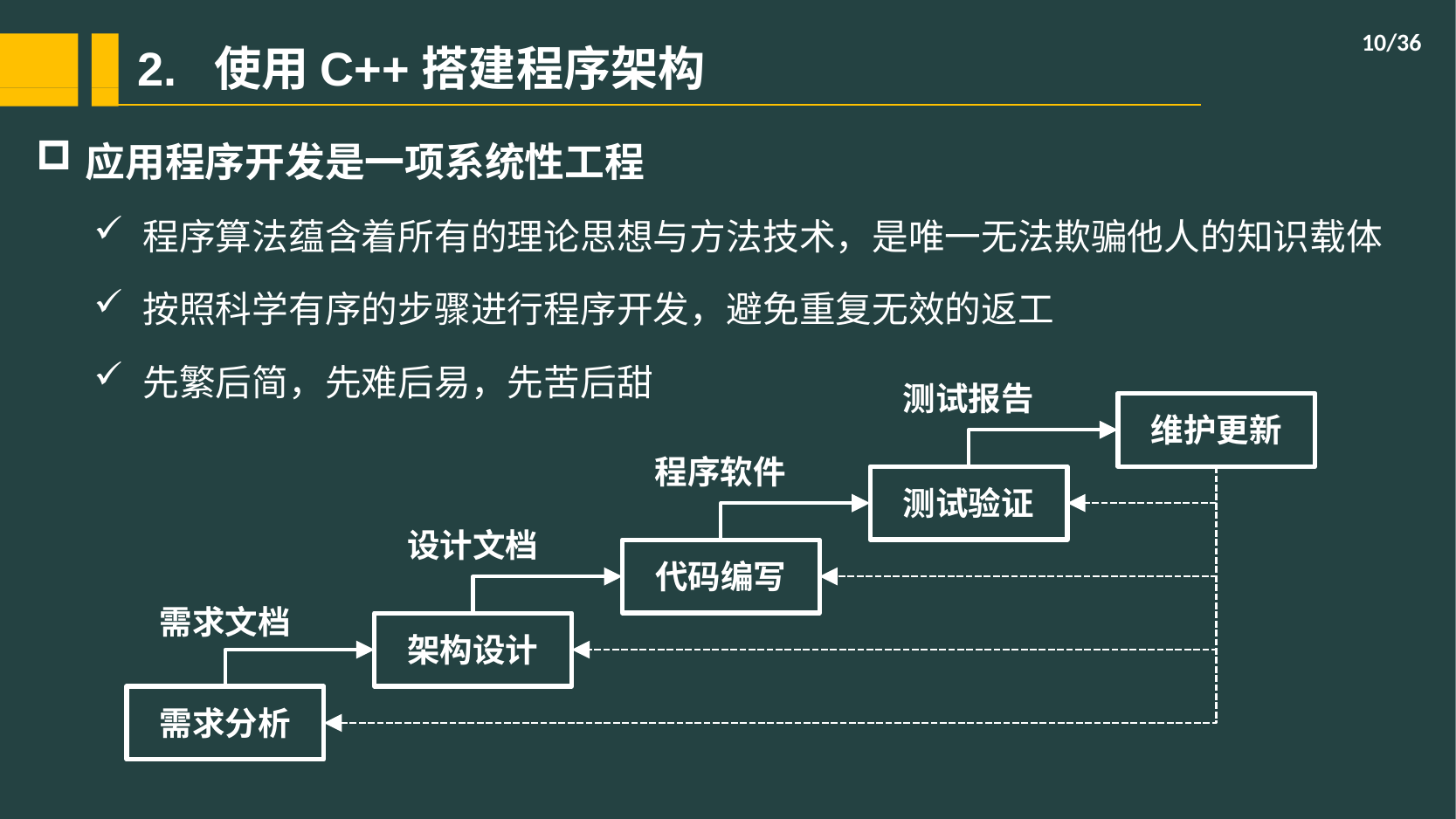

10/36
# 2.  使用C++搭建程序架构
应用程序开发是一项系统性工程
程序算法蕴含着所有的理论思想与方法技术，是唯一无法欺骗他人的知识载体
按照科学有序的步骤进行程序开发，避免重复无效的返工
先繁后简，先难后易，先苦后甜
测试报告

维护更新
程序软件

测试验证
设计文档

代码编写
需求文档

架构设计

需求分析